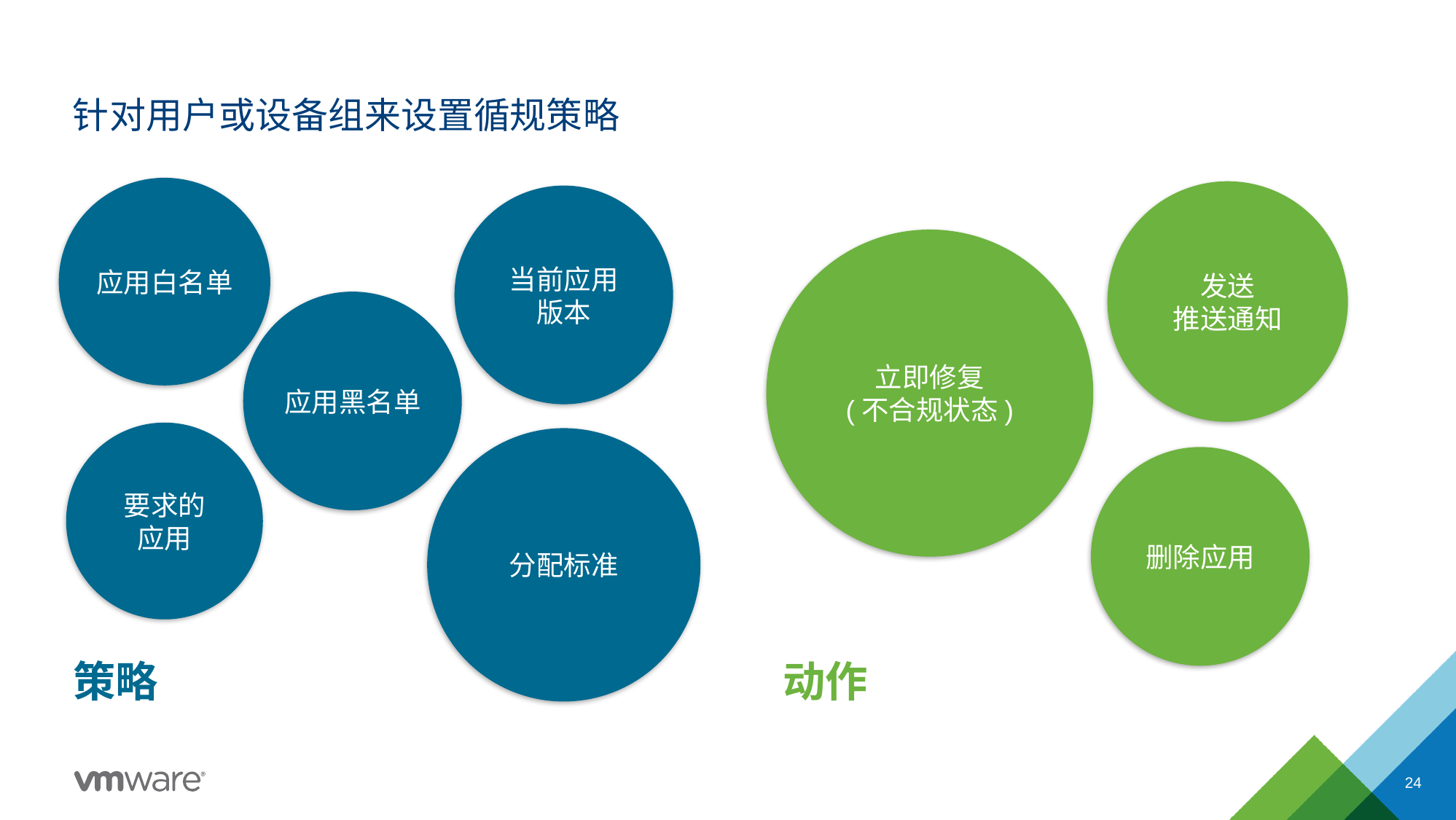

# 针对用户或设备组来设置循规策略

应用白名单

发送
推送通知

当前应用
版本

立即修复
(不合规状态)

应用黑名单

要求的
应用

分配标准

删除应用
动作
策略
24